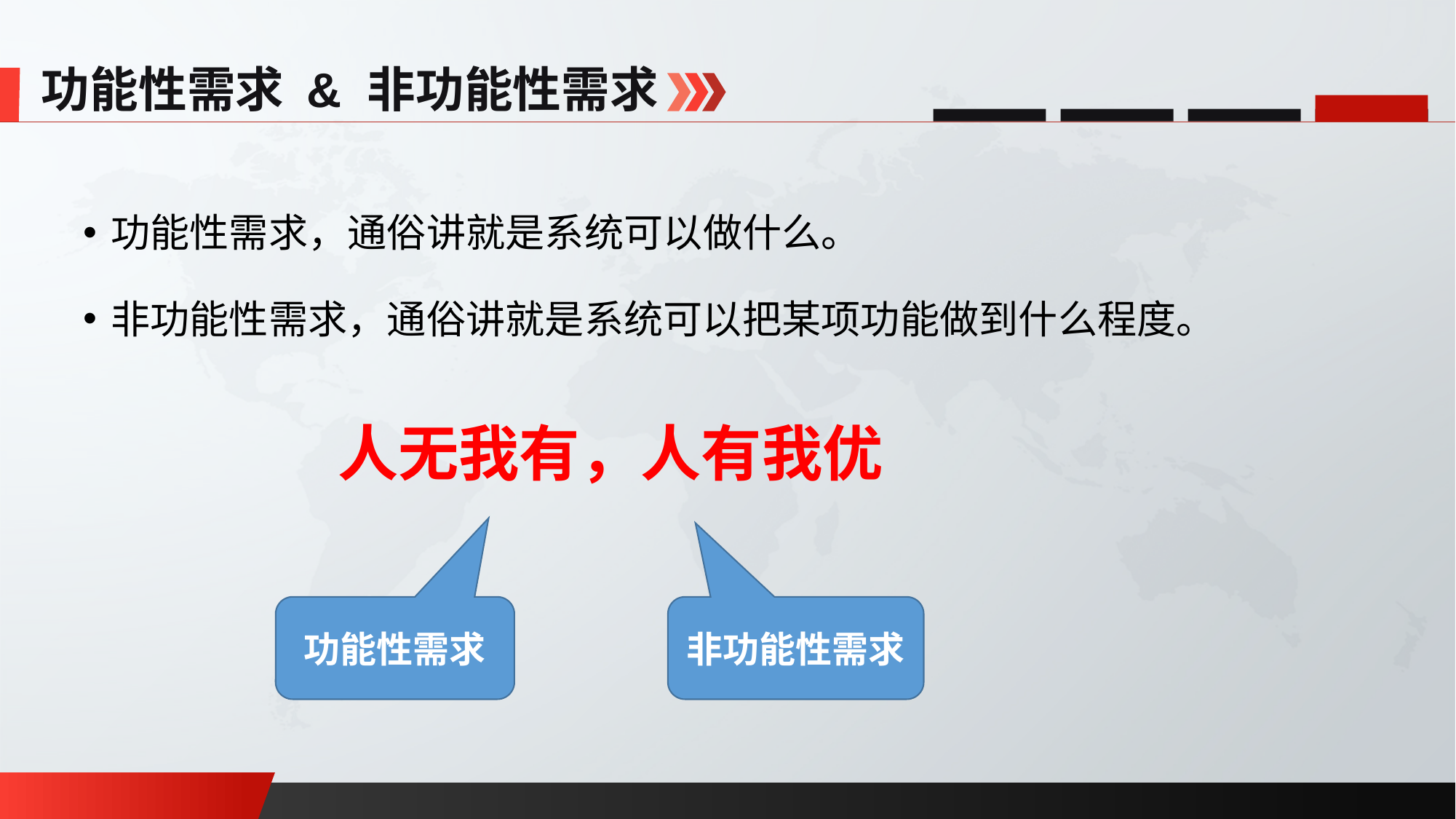

功能性需求 & 非功能性需求

功能性需求，通俗讲就是系统可以做什么。
非功能性需求，通俗讲就是系统可以把某项功能做到什么程度。
人无我有，人有我优
功能性需求
非功能性需求